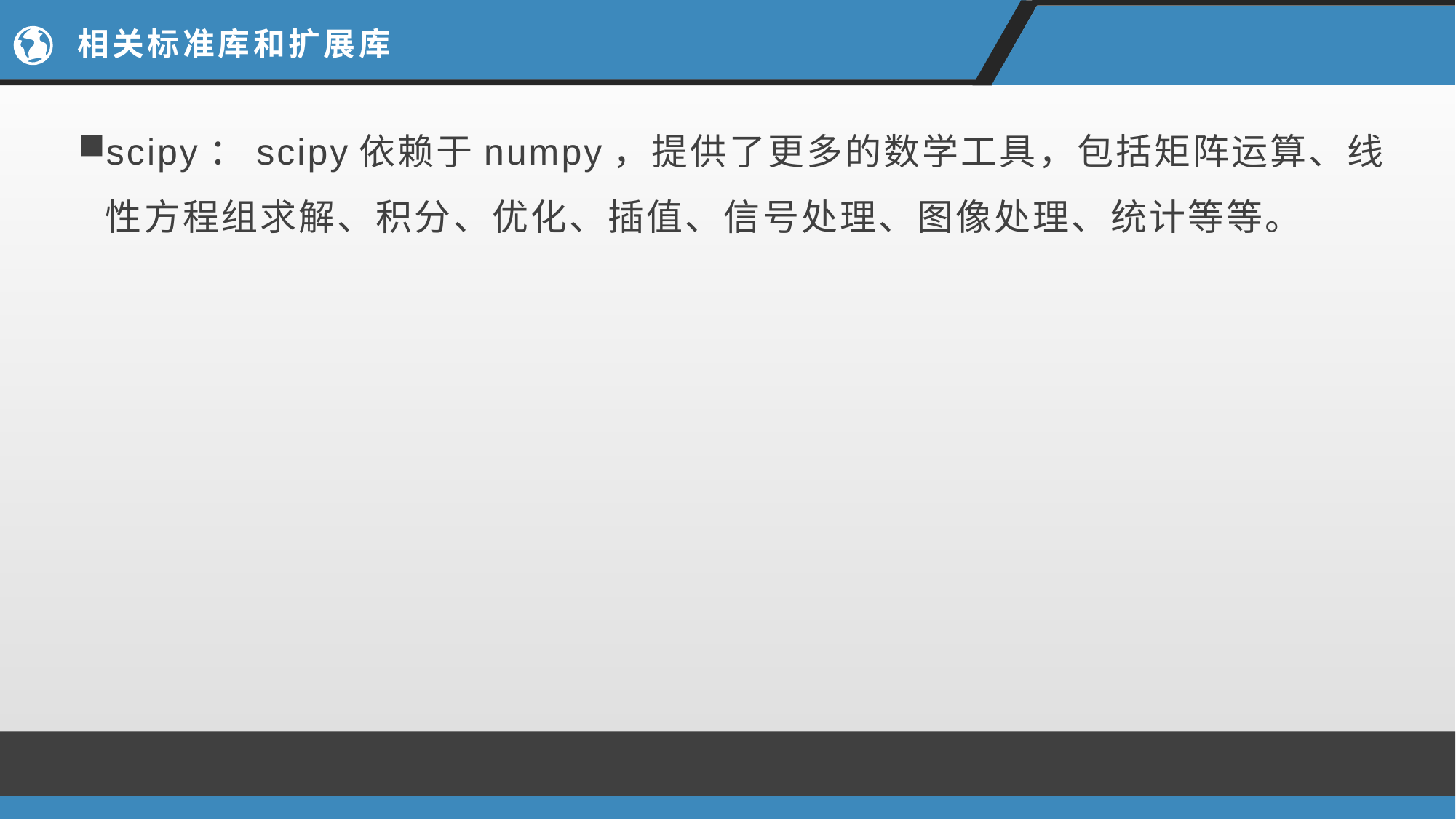

# 相关标准库和扩展库

scipy：scipy依赖于numpy，提供了更多的数学工具，包括矩阵运算、线性方程组求解、积分、优化、插值、信号处理、图像处理、统计等等。